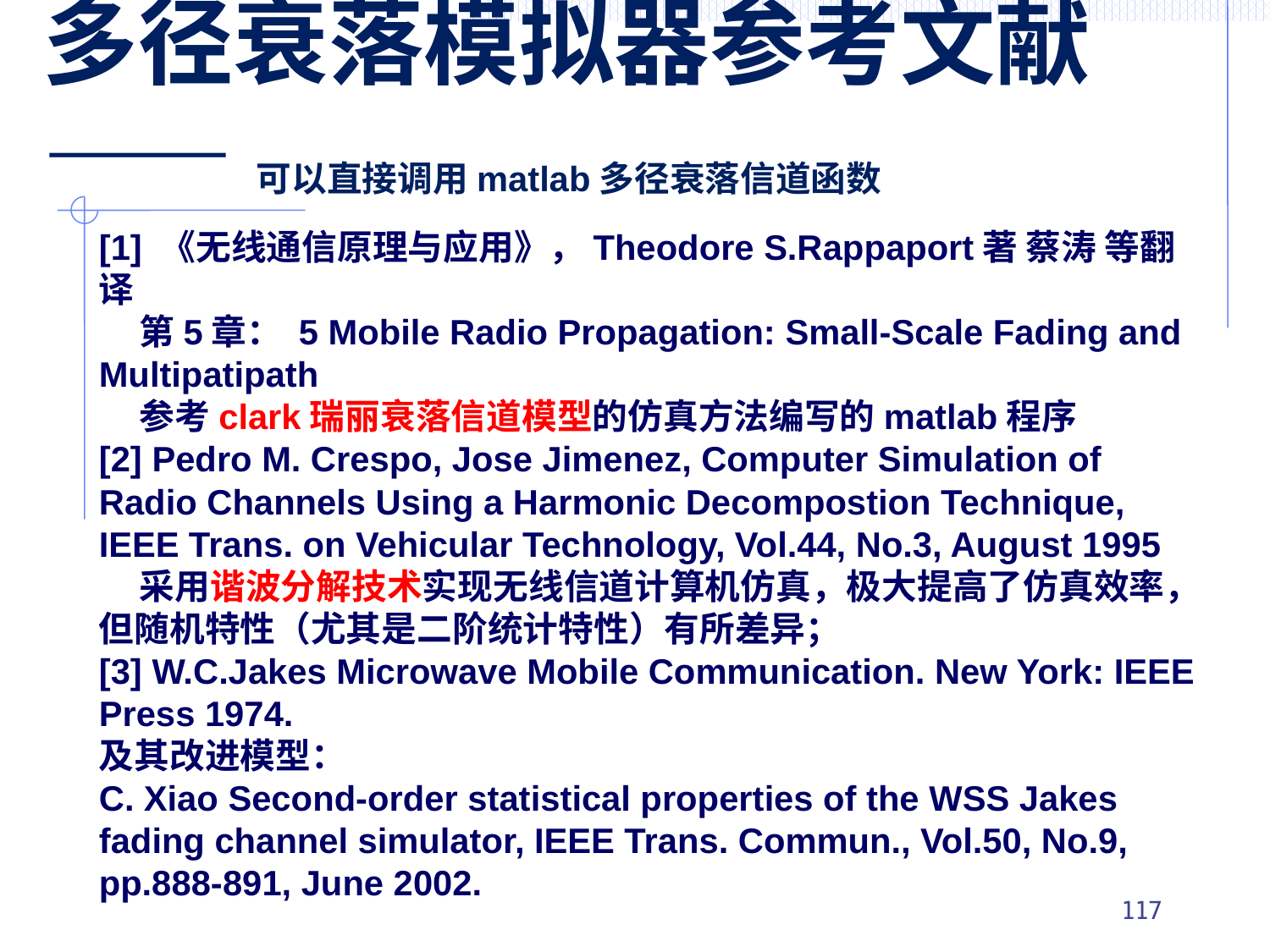

多径衰落模拟器参考文献
——可以直接调用matlab多径衰落信道函数
[1] 《无线通信原理与应用》，Theodore S.Rappaport著 蔡涛 等翻译
    第5章： 5 Mobile Radio Propagation: Small-Scale Fading and Multipatipath
    参考clark瑞丽衰落信道模型的仿真方法编写的matlab程序
[2] Pedro M. Crespo, Jose Jimenez, Computer Simulation of Radio Channels Using a Harmonic Decompostion Technique, IEEE Trans. on Vehicular Technology, Vol.44, No.3, August 1995
    采用谐波分解技术实现无线信道计算机仿真，极大提高了仿真效率，但随机特性（尤其是二阶统计特性）有所差异；
[3] W.C.Jakes Microwave Mobile Communication. New York: IEEE Press 1974.
及其改进模型：
C. Xiao Second-order statistical properties of the WSS Jakes fading channel simulator, IEEE Trans. Commun., Vol.50, No.9, pp.888-891, June 2002.

117